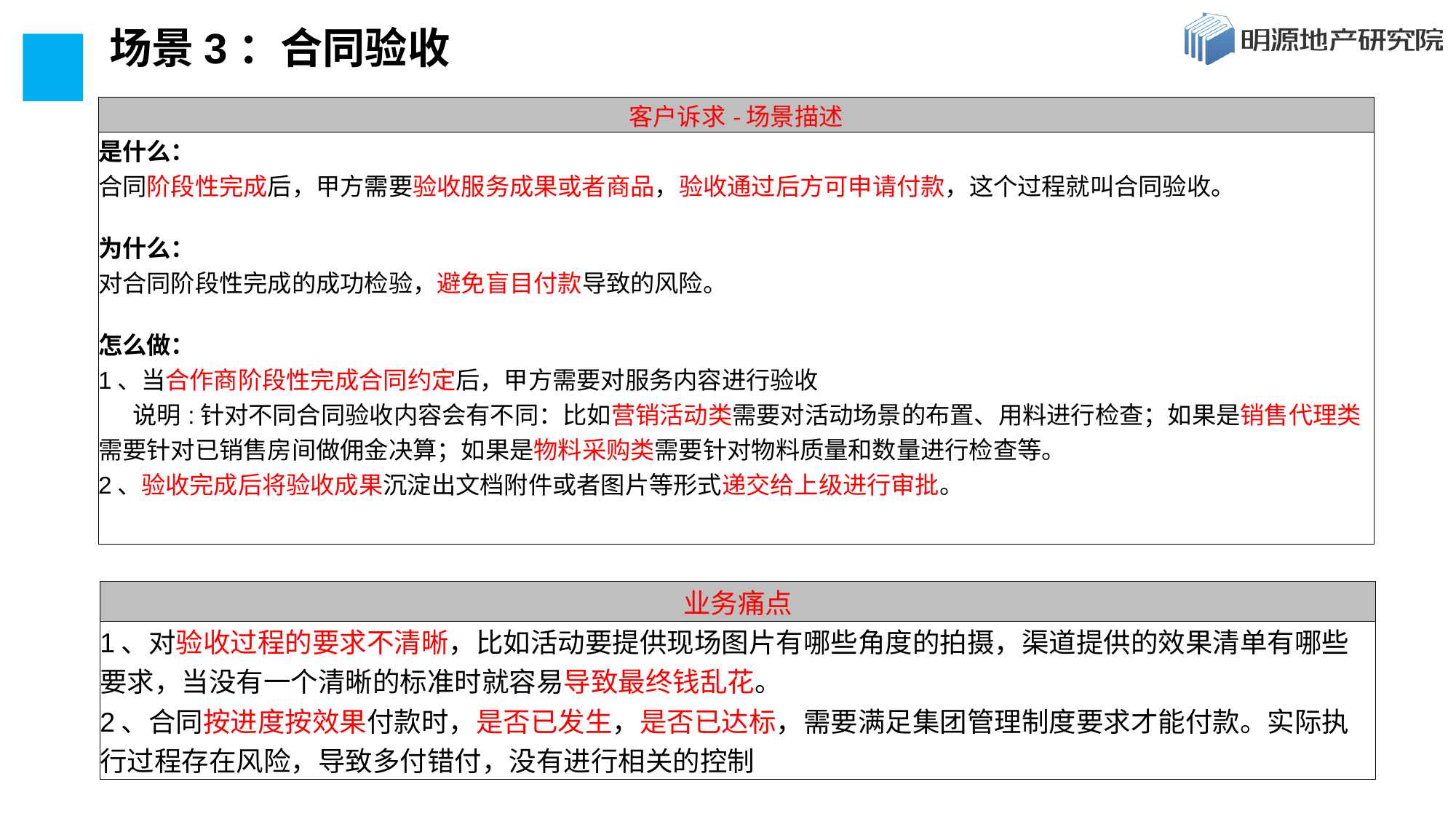

# 场景3：合同验收
| 客户诉求-场景描述 |
| --- |
| 是什么： 合同阶段性完成后，甲方需要验收服务成果或者商品，验收通过后方可申请付款，这个过程就叫合同验收。 为什么： 对合同阶段性完成的成功检验，避免盲目付款导致的风险。 怎么做： 1、当合作商阶段性完成合同约定后，甲方需要对服务内容进行验收 说明:针对不同合同验收内容会有不同：比如营销活动类需要对活动场景的布置、用料进行检查；如果是销售代理类需要针对已销售房间做佣金决算；如果是物料采购类需要针对物料质量和数量进行检查等。 2、验收完成后将验收成果沉淀出文档附件或者图片等形式递交给上级进行审批。 |
| 业务痛点 |
| --- |
| 1、对验收过程的要求不清晰，比如活动要提供现场图片有哪些角度的拍摄，渠道提供的效果清单有哪些要求，当没有一个清晰的标准时就容易导致最终钱乱花。 2、合同按进度按效果付款时，是否已发生，是否已达标，需要满足集团管理制度要求才能付款。实际执行过程存在风险，导致多付错付，没有进行相关的控制 |